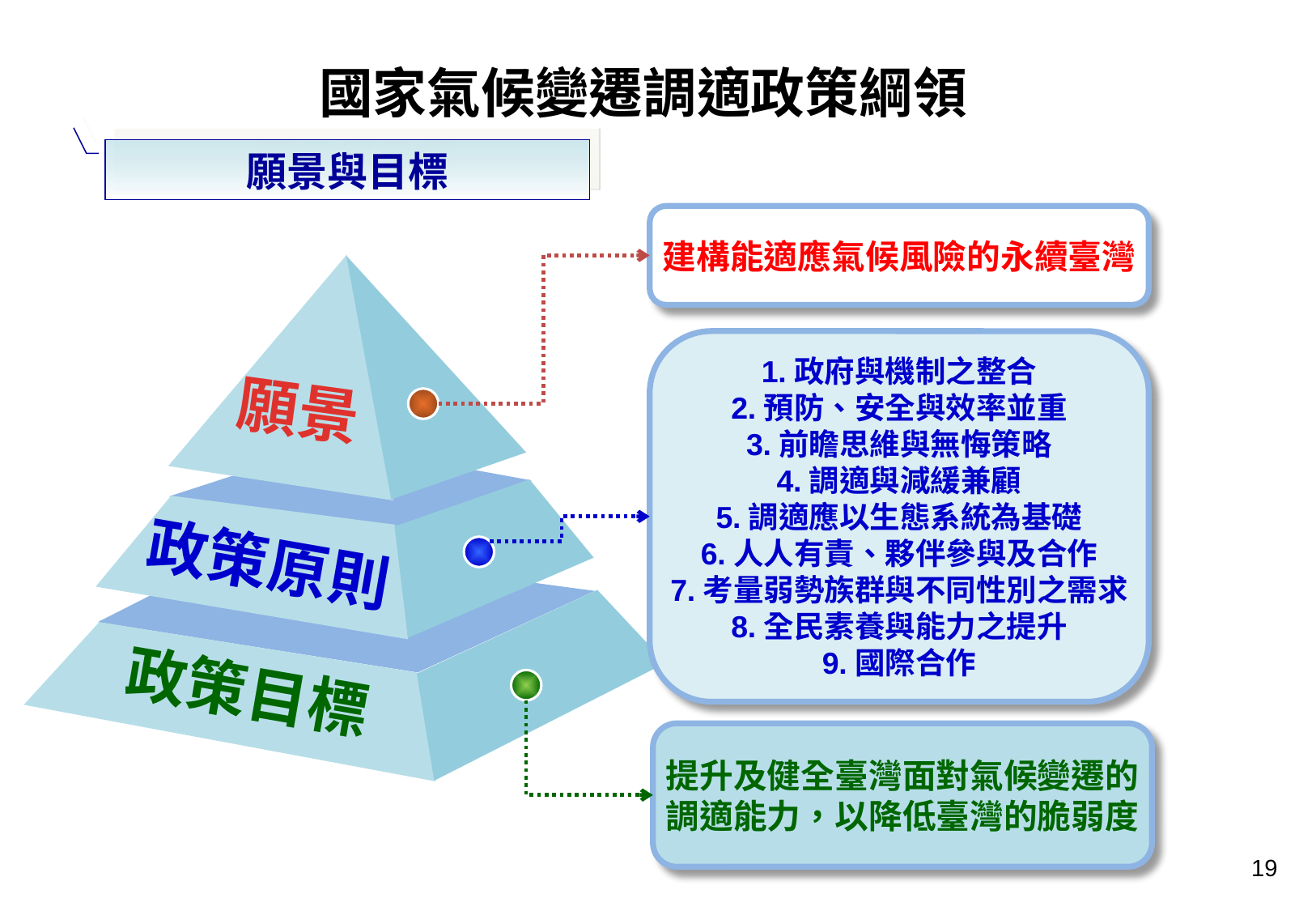

國家氣候變遷調適政策綱領
願景與目標
建構能適應氣候風險的永續臺灣

願景
政策原則
政策目標
1.政府與機制之整合
2.預防、安全與效率並重
3.前瞻思維與無悔策略
4.調適與減緩兼顧
5.調適應以生態系統為基礎
6.人人有責、夥伴參與及合作
7.考量弱勢族群與不同性別之需求
8.全民素養與能力之提升
9.國際合作

提升及健全臺灣面對氣候變遷的
調適能力，以降低臺灣的脆弱度
19